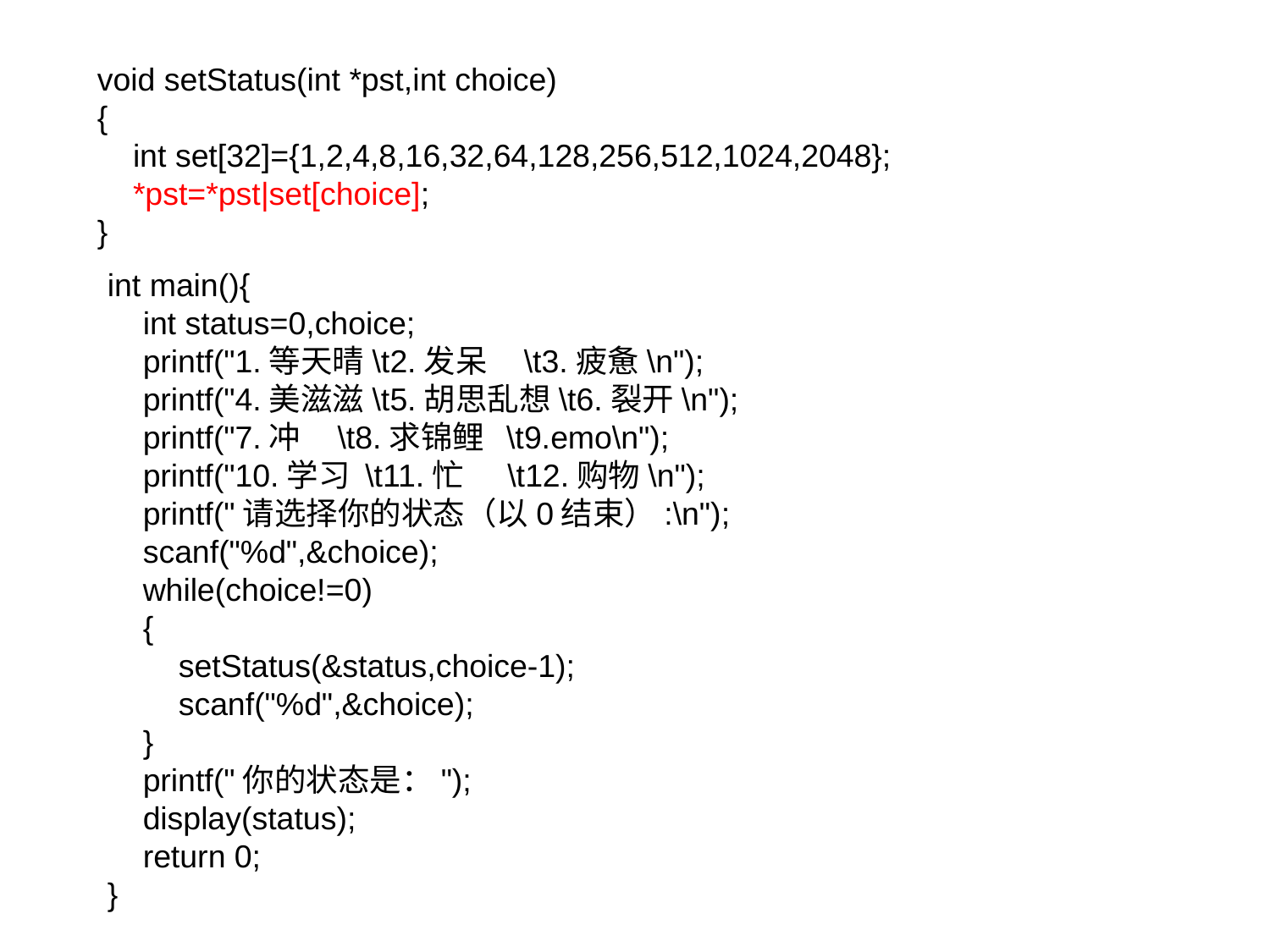

void setStatus(int *pst,int choice)
{
    int set[32]={1,2,4,8,16,32,64,128,256,512,1024,2048};
    *pst=*pst|set[choice];
}
int main(){
    int status=0,choice;
    printf("1.等天晴\t2.发呆    \t3.疲惫\n");
    printf("4.美滋滋\t5.胡思乱想\t6.裂开\n");
    printf("7.冲    \t8.求锦鲤  \t9.emo\n");
    printf("10.学习 \t11.忙     \t12.购物\n");
    printf("请选择你的状态（以0结束）:\n");
    scanf("%d",&choice);
    while(choice!=0)
    {
        setStatus(&status,choice-1);
        scanf("%d",&choice);
    }
    printf("你的状态是：");
    display(status);
    return 0;
}